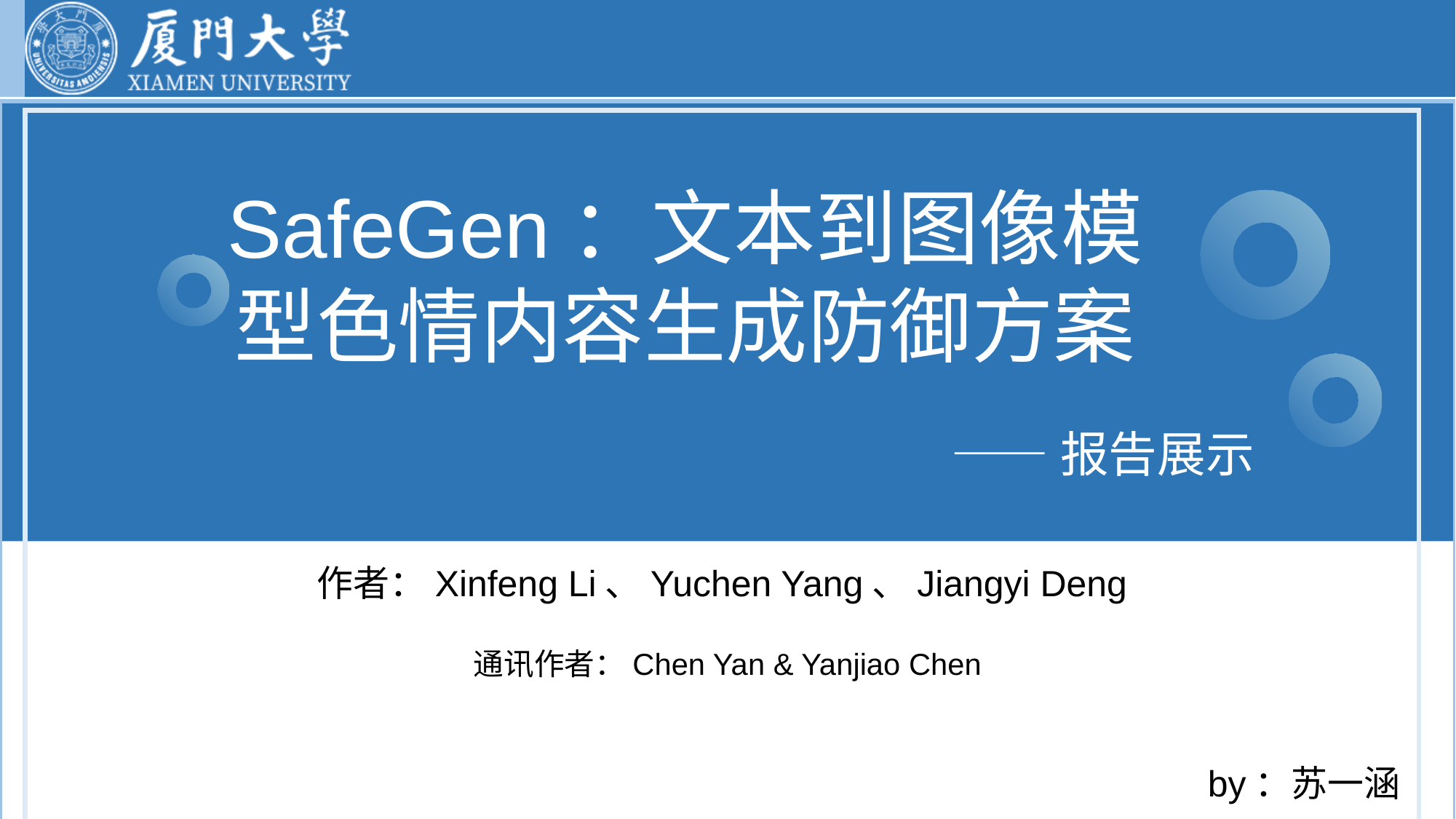

SafeGen：文本到图像模型色情内容生成防御方案

——报告展示
作者：Xinfeng Li、Yuchen Yang、Jiangyi Deng

通讯作者：Chen Yan & Yanjiao Chen
by：苏一涵